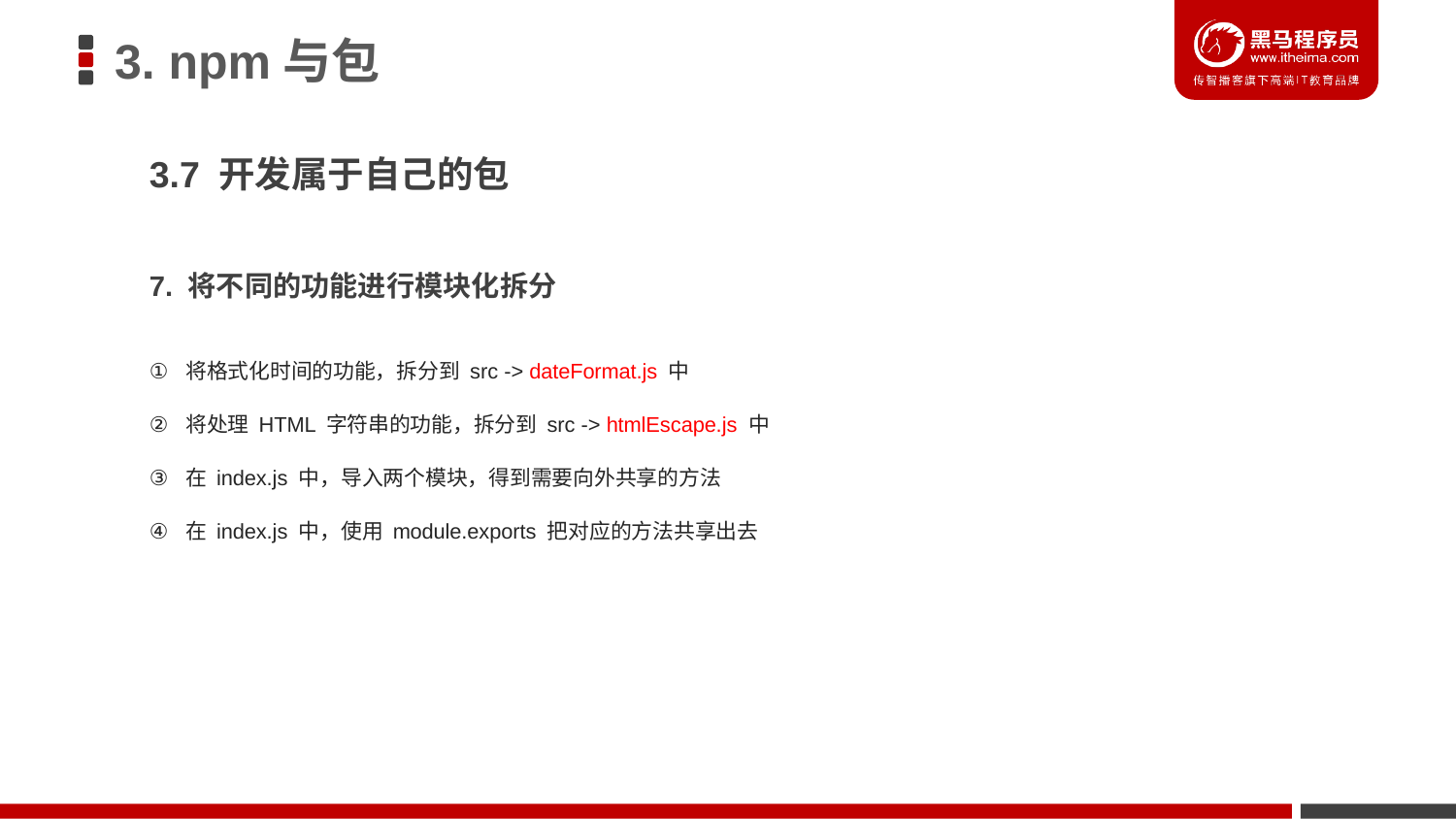

# 3. npm与包
3.7 开发属于自己的包
7. 将不同的功能进行模块化拆分
将格式化时间的功能，拆分到 src -> dateFormat.js 中
将处理 HTML 字符串的功能，拆分到 src -> htmlEscape.js 中
在 index.js 中，导入两个模块，得到需要向外共享的方法
在 index.js 中，使用 module.exports 把对应的方法共享出去